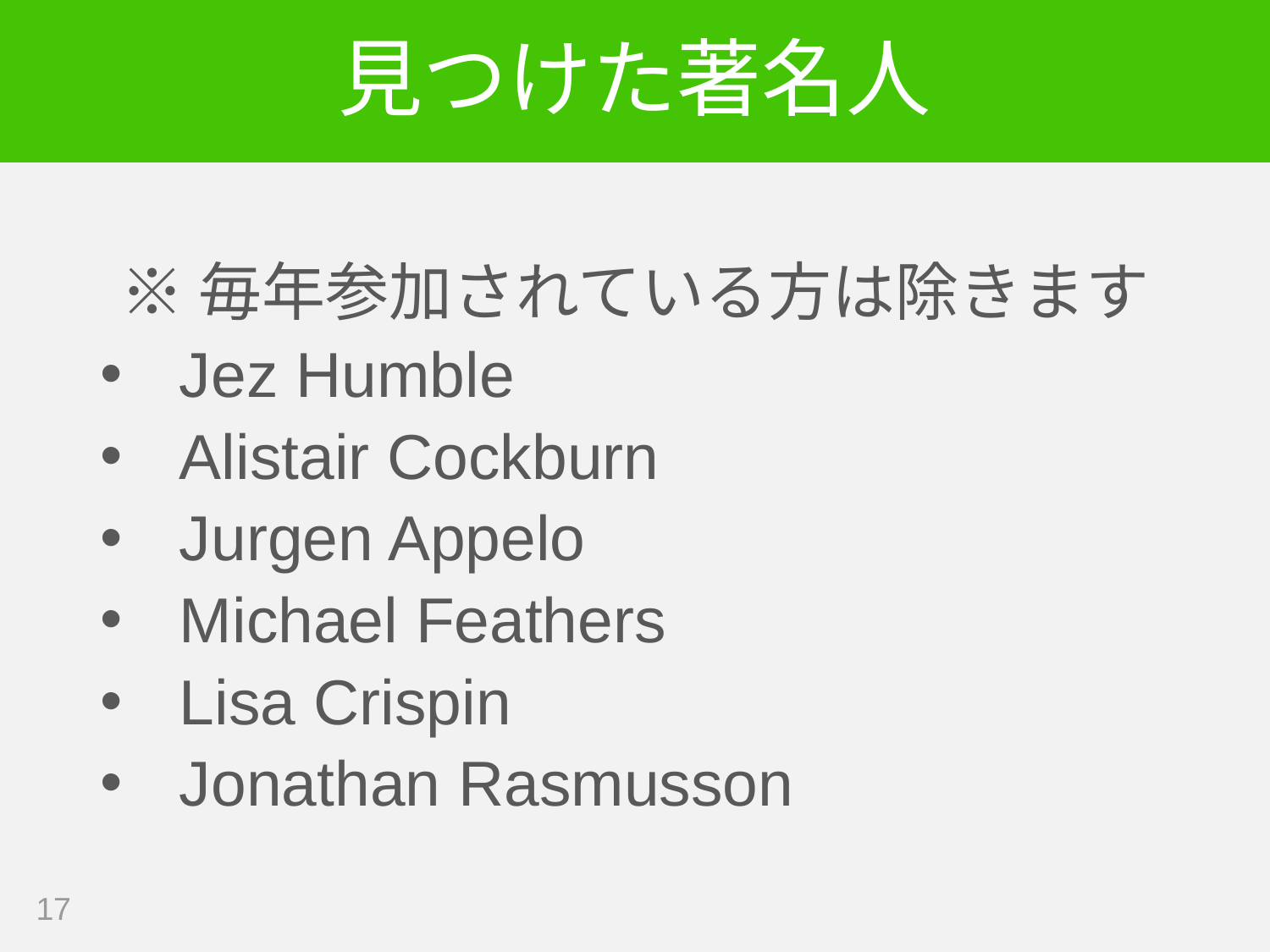

# 見つけた著名人
※毎年参加されている方は除きます
Jez Humble
Alistair Cockburn
Jurgen Appelo
Michael Feathers
Lisa Crispin
Jonathan Rasmusson
17